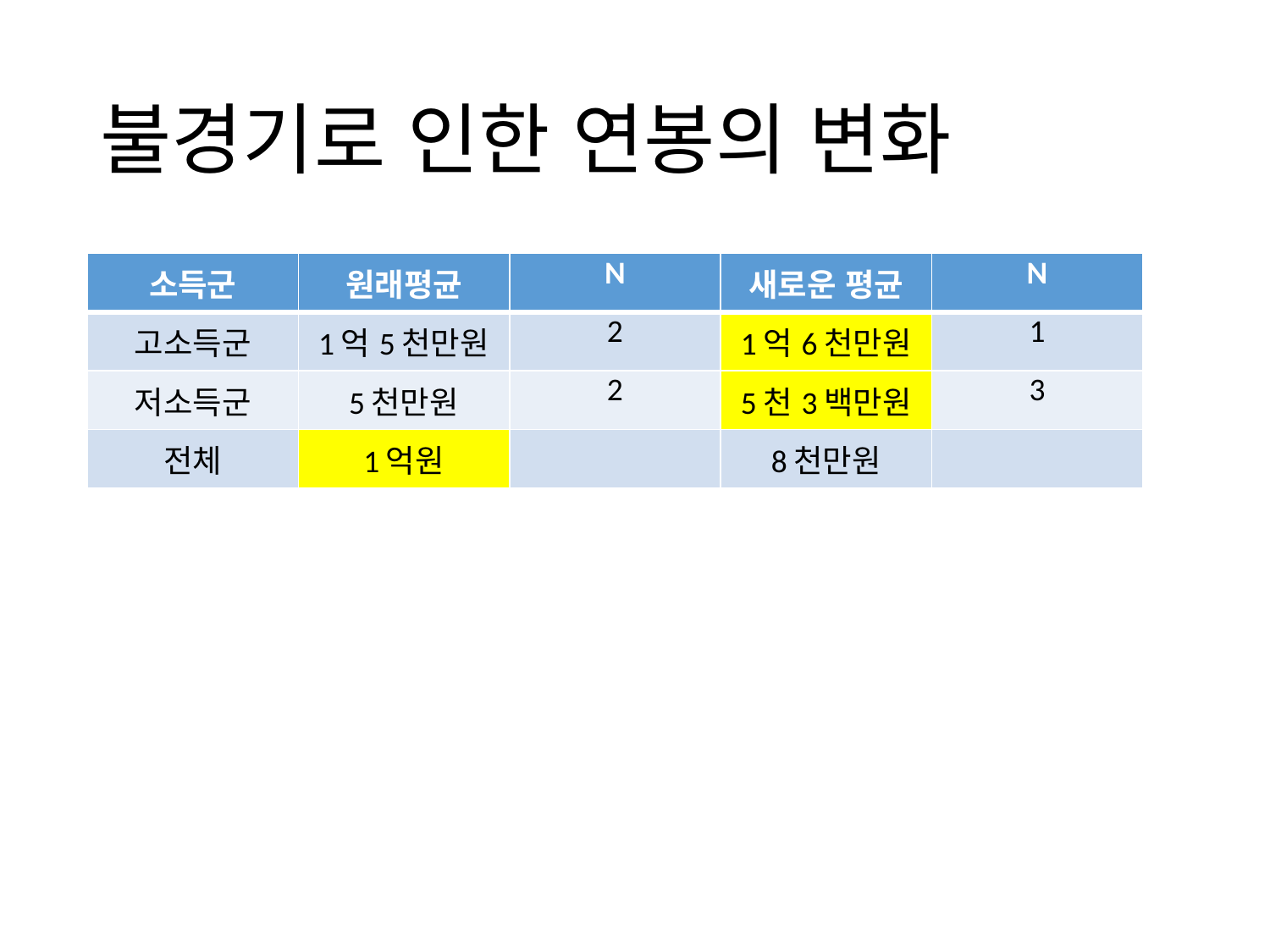

# 불경기로 인한 연봉의 변화
| 소득군 | 원래평균 | N | 새로운 평균 | N |
| --- | --- | --- | --- | --- |
| 고소득군 | 1억5천만원 | 2 | 1억6천만원 | 1 |
| 저소득군 | 5천만원 | 2 | 5천3백만원 | 3 |
| 전체 | 1억원 |  | 8천만원 |  |